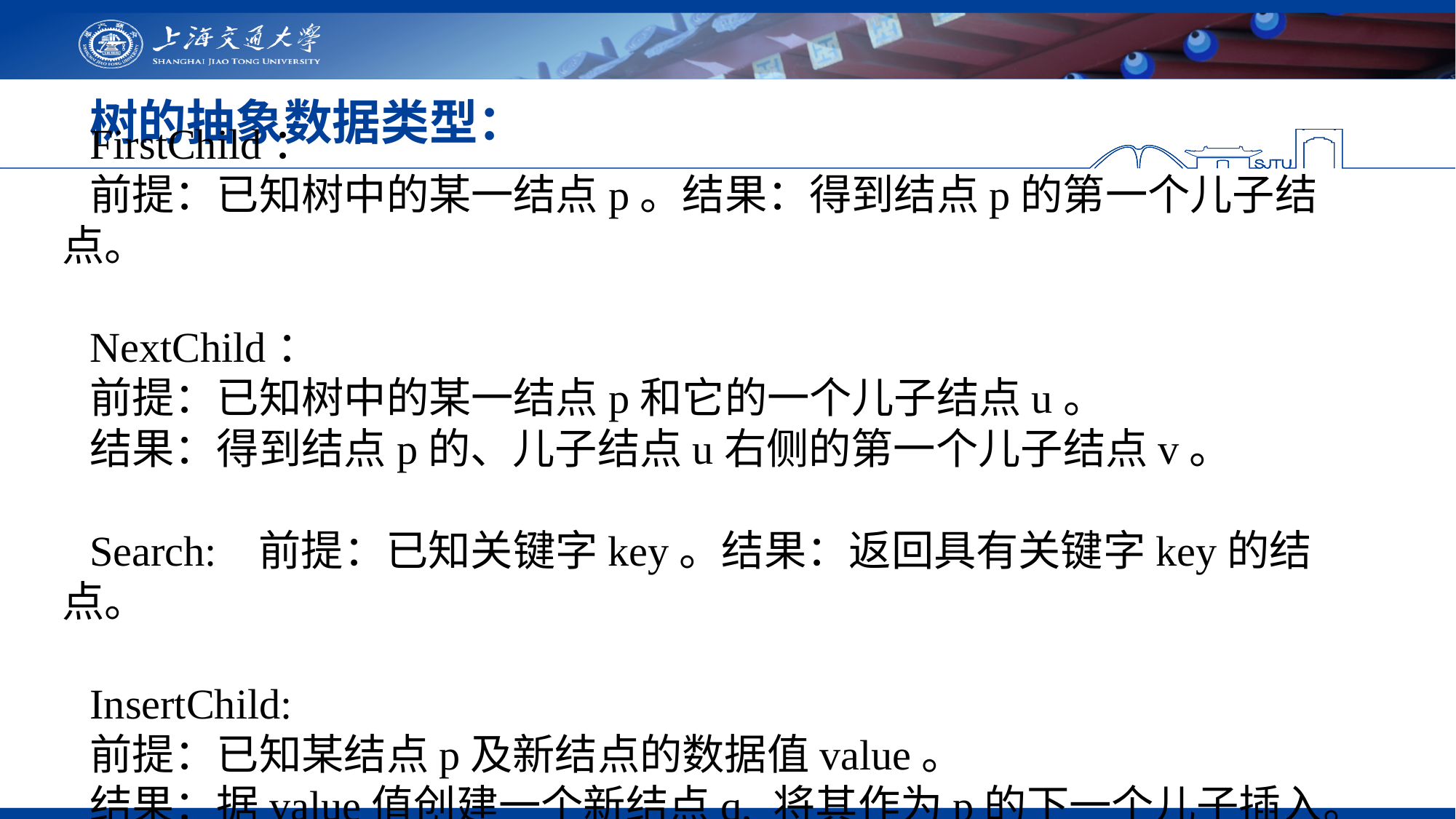

# 树的抽象数据类型：
FirstChild：
前提：已知树中的某一结点p。结果：得到结点p的第一个儿子结点。

NextChild：
前提：已知树中的某一结点p和它的一个儿子结点u。
结果：得到结点p的、儿子结点u右侧的第一个儿子结点v。

Search:   前提：已知关键字key。结果：返回具有关键字key的结点。

InsertChild:
前提：已知某结点p及新结点的数据值value。
结果：据value值创建一个新结点q, 将其作为p的下一个儿子插入。